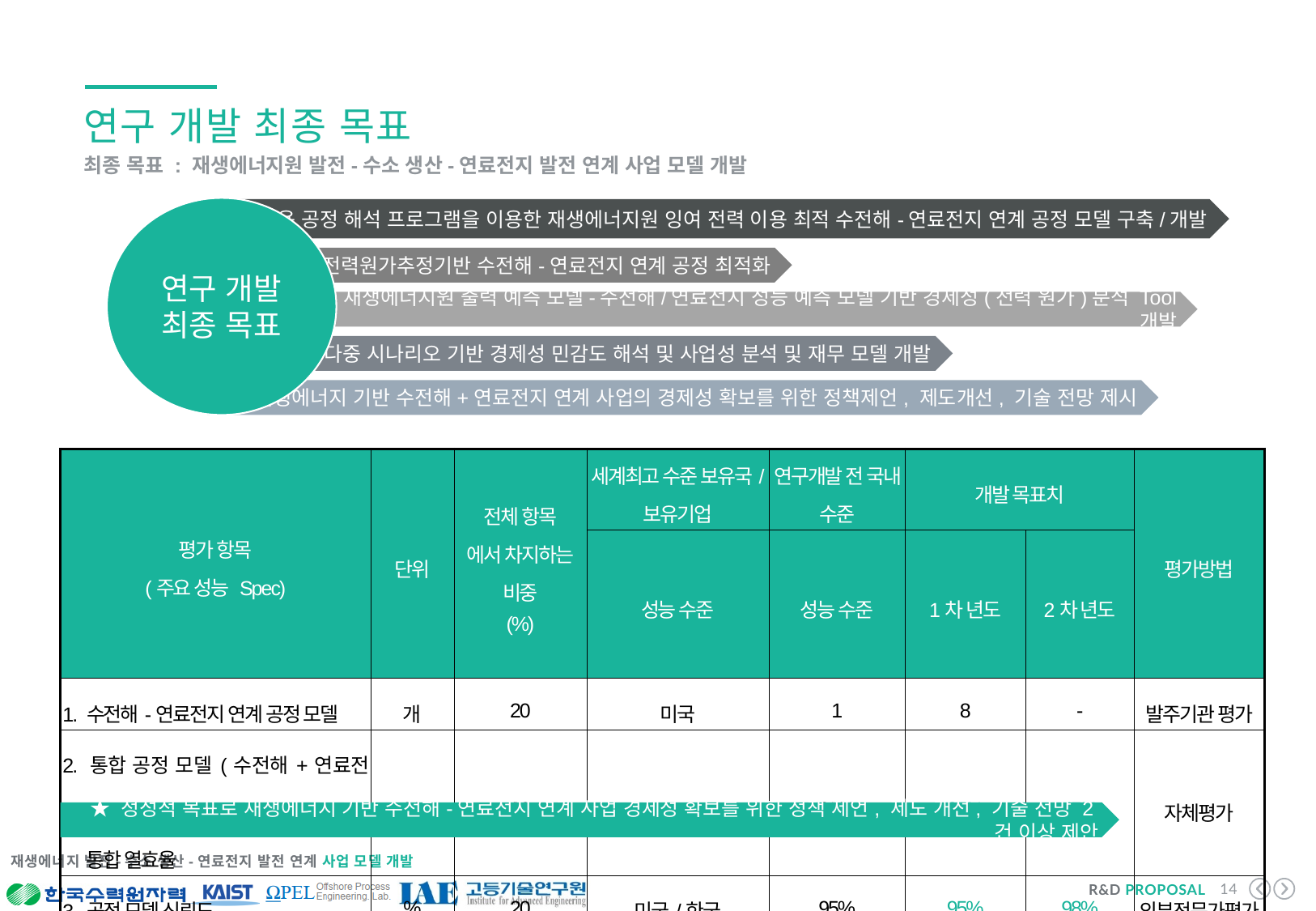

연구 개발 최종 목표
최종 목표 : 재생에너지원 발전-수소 생산-연료전지 발전 연계 사업 모델 개발
연구 개발
최종 목표
상용 공정 해석 프로그램을 이용한 재생에너지원 잉여 전력 이용 최적 수전해-연료전지 연계 공정 모델 구축/개발
전력원가추정기반 수전해-연료전지 연계 공정 최적화
재생에너지원 출력 예측 모델-수전해/연료전지 성능 예측 모델 기반 경제성(전력 원가)분석 Tool 개발
다중 시나리오 기반 경제성 민감도 해석 및 사업성 분석 및 재무 모델 개발
재생에너지 기반 수전해+연료전지 연계 사업의 경제성 확보를 위한 정책제언, 제도개선, 기술 전망 제시
| 평가 항목 (주요 성능 Spec) | 단위 | 전체 항목 에서 차지하는 비중 (%) | 세계최고 수준 보유국/ 보유기업 | 연구개발 전 국내 수준 | 개발 목표치 |  | 평가방법 |
| --- | --- | --- | --- | --- | --- | --- | --- |
|  |  |  | 성능 수준 | 성능 수준 | 1차 년도 | 2차 년도 |  |
| 1. 수전해-연료전지 연계 공정 모델 | 개 | 20 | 미국 | 1 | 8 | - | 발주기관 평가 |
| 2. 통합 공정 모델(수전해+연료전지) 통합 열효율 | % | 20 | 미국 (DOE) | 30% | 35% | 45% | 자체평가 |
| 3. 공정 모델 신뢰도 | % | 20 | 미국/한국 | 95% | 95% | 98% | 외부전문가평가 |
| 4. 경제성 분석 신뢰도 | % | 40 | 미국 (NETL,NREL) | 95% | - | 98% | 외부전문가평가 |
★ 정성적 목표로 재생에너지 기반 수전해-연료전지 연계 사업 경제성 확보를 위한 정책 제언, 제도 개선, 기술 전망 2건 이상 제안